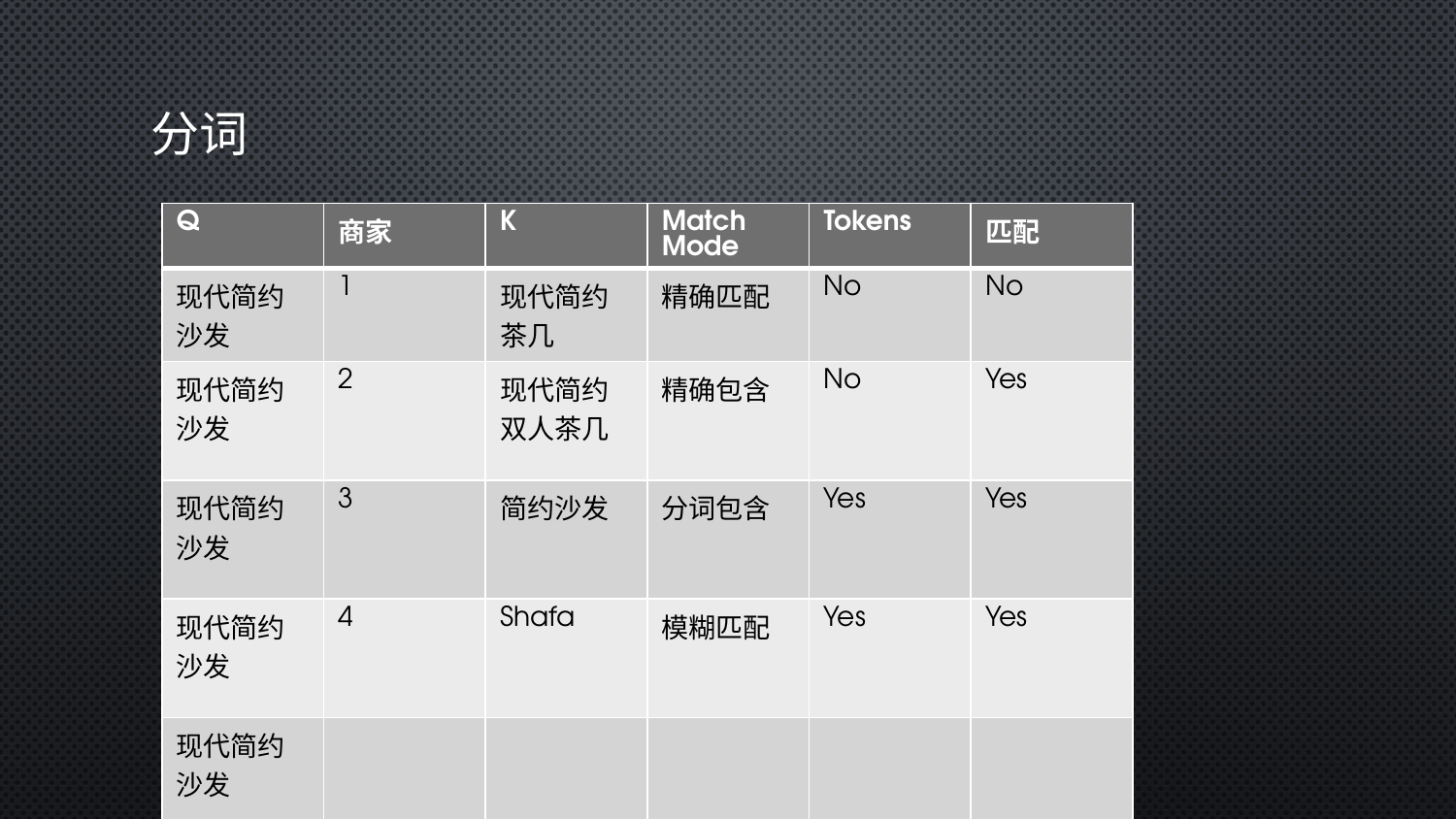

# 分词
| Q | 商家 | K | Match Mode | Tokens | 匹配 |
| --- | --- | --- | --- | --- | --- |
| 现代简约沙发 | 1 | 现代简约茶几 | 精确匹配 | No | No |
| 现代简约沙发 | 2 | 现代简约双人茶几 | 精确包含 | No | Yes |
| 现代简约沙发 | 3 | 简约沙发 | 分词包含 | Yes | Yes |
| 现代简约沙发 | 4 | Shafa | 模糊匹配 | Yes | Yes |
| 现代简约沙发 |  |  |  |  |  |